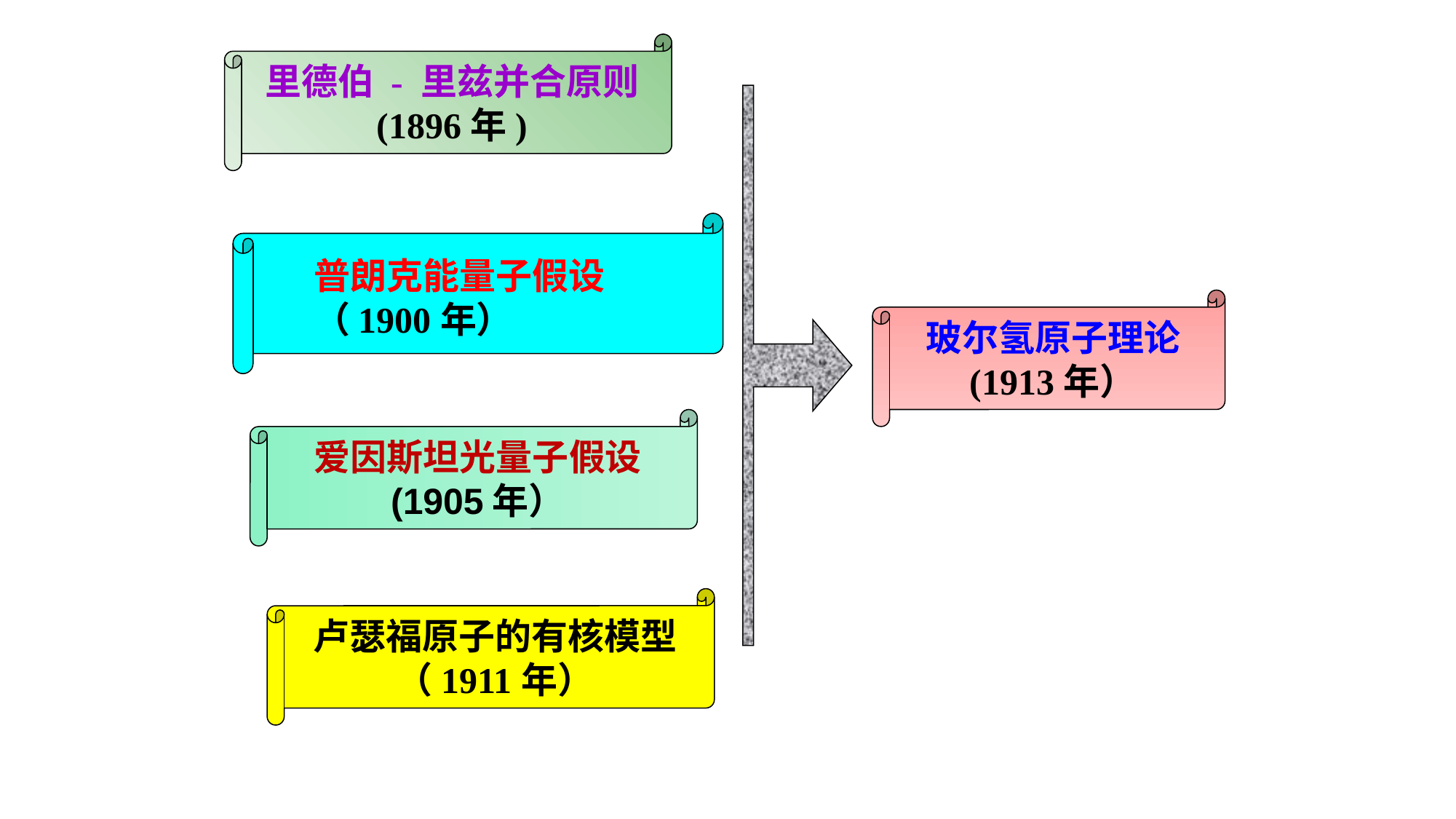

里德伯 - 里兹并合原则
(1896年)

普朗克能量子假设
（1900年）
玻尔氢原子理论
(1913年）
爱因斯坦光量子假设
(1905年）
卢瑟福原子的有核模型
（1911年）